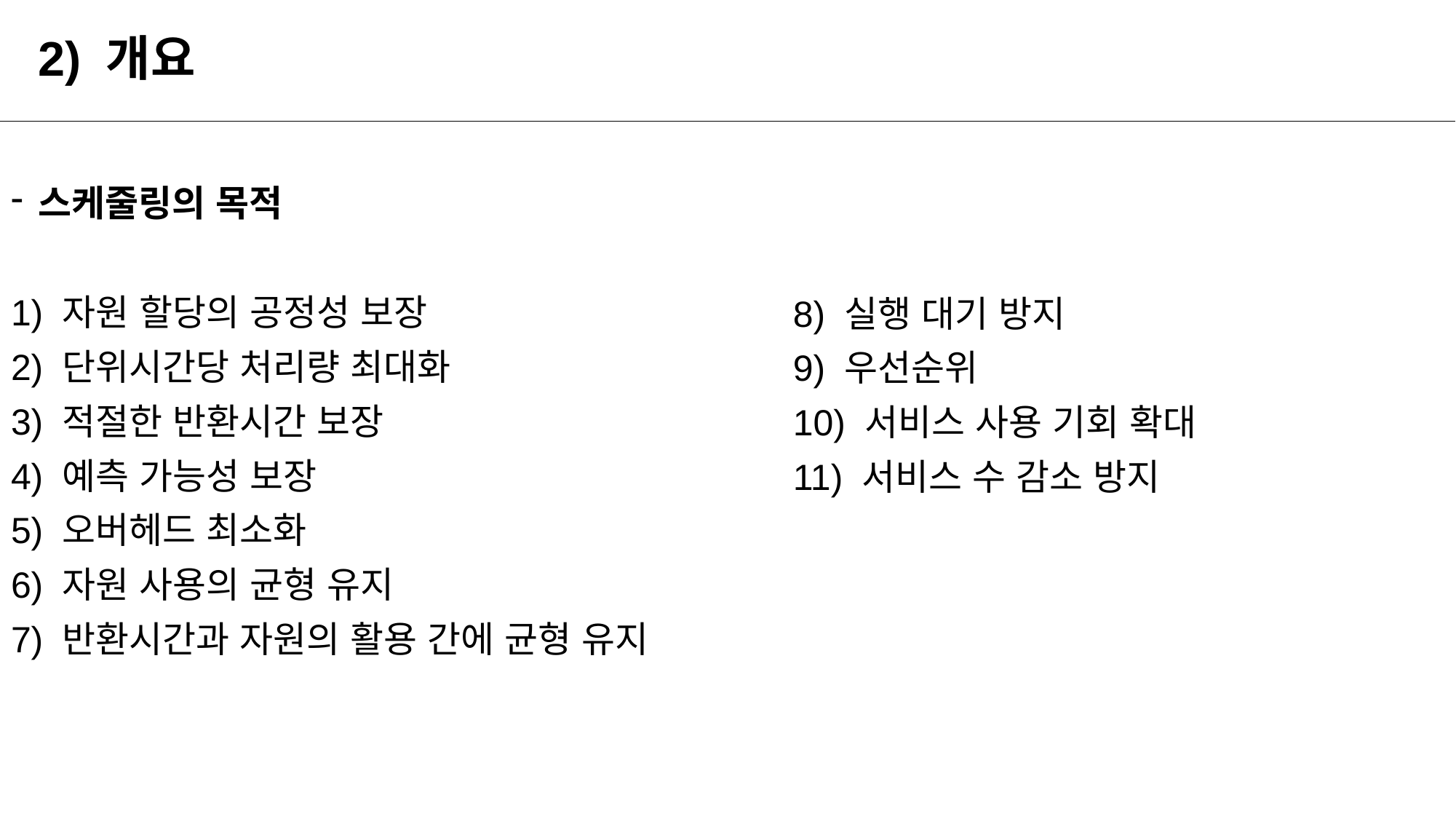

# 2) 개요

스케줄링의 목적

1) 자원 할당의 공정성 보장
2) 단위시간당 처리량 최대화
3) 적절한 반환시간 보장
4) 예측 가능성 보장
5) 오버헤드 최소화
6) 자원 사용의 균형 유지
7) 반환시간과 자원의 활용 간에 균형 유지

8) 실행 대기 방지
9) 우선순위
10) 서비스 사용 기회 확대
11) 서비스 수 감소 방지